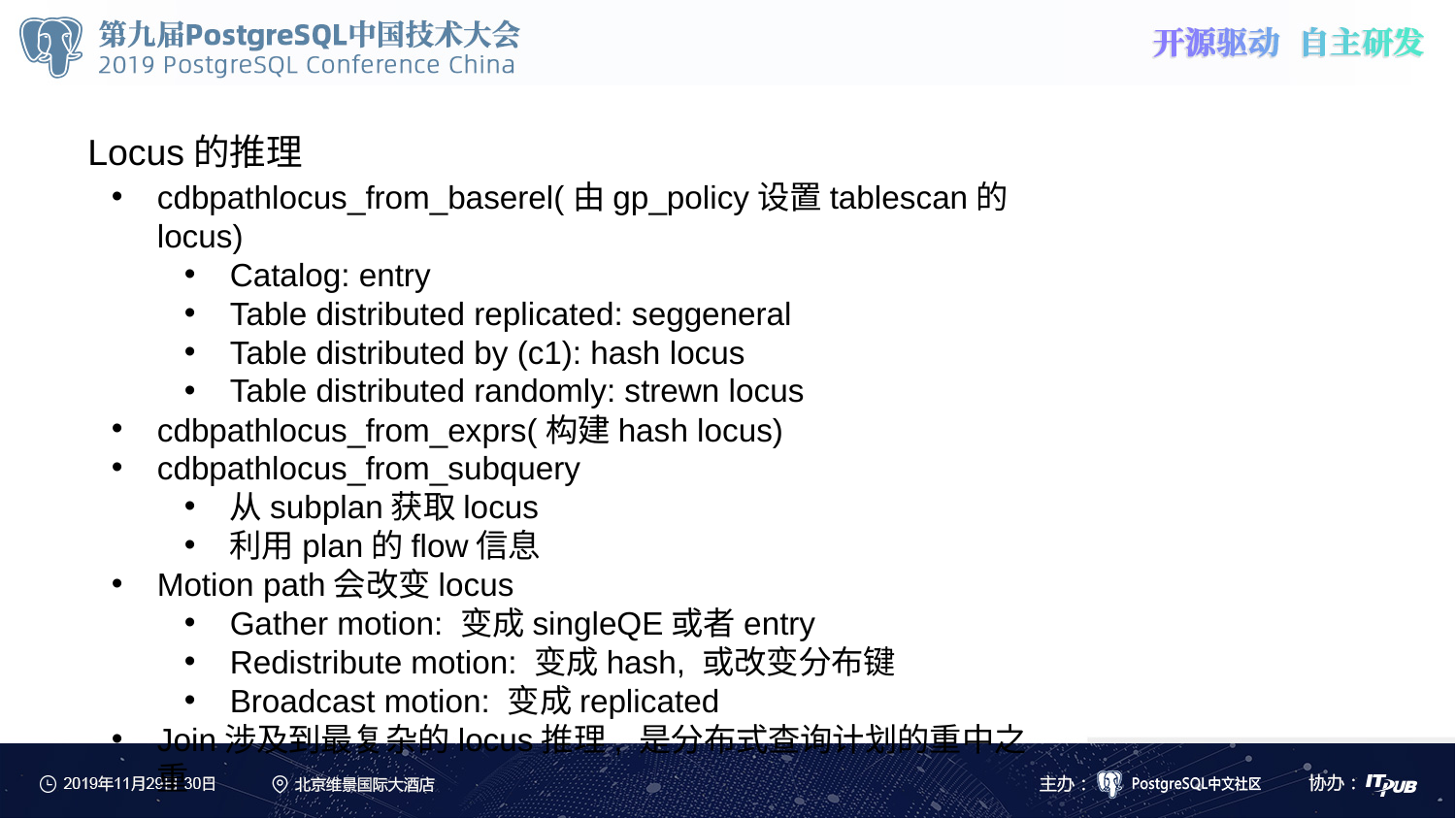

Locus的推理
cdbpathlocus_from_baserel(由gp_policy设置tablescan的locus)
Catalog: entry
Table distributed replicated: seggeneral
Table distributed by (c1): hash locus
Table distributed randomly: strewn locus
cdbpathlocus_from_exprs(构建hash locus)
cdbpathlocus_from_subquery
从subplan获取locus
利用plan的flow信息
Motion path会改变locus
Gather motion: 变成singleQE或者entry
Redistribute motion: 变成hash, 或改变分布键
Broadcast motion: 变成replicated
Join涉及到最复杂的locus推理, 是分布式查询计划的重中之重